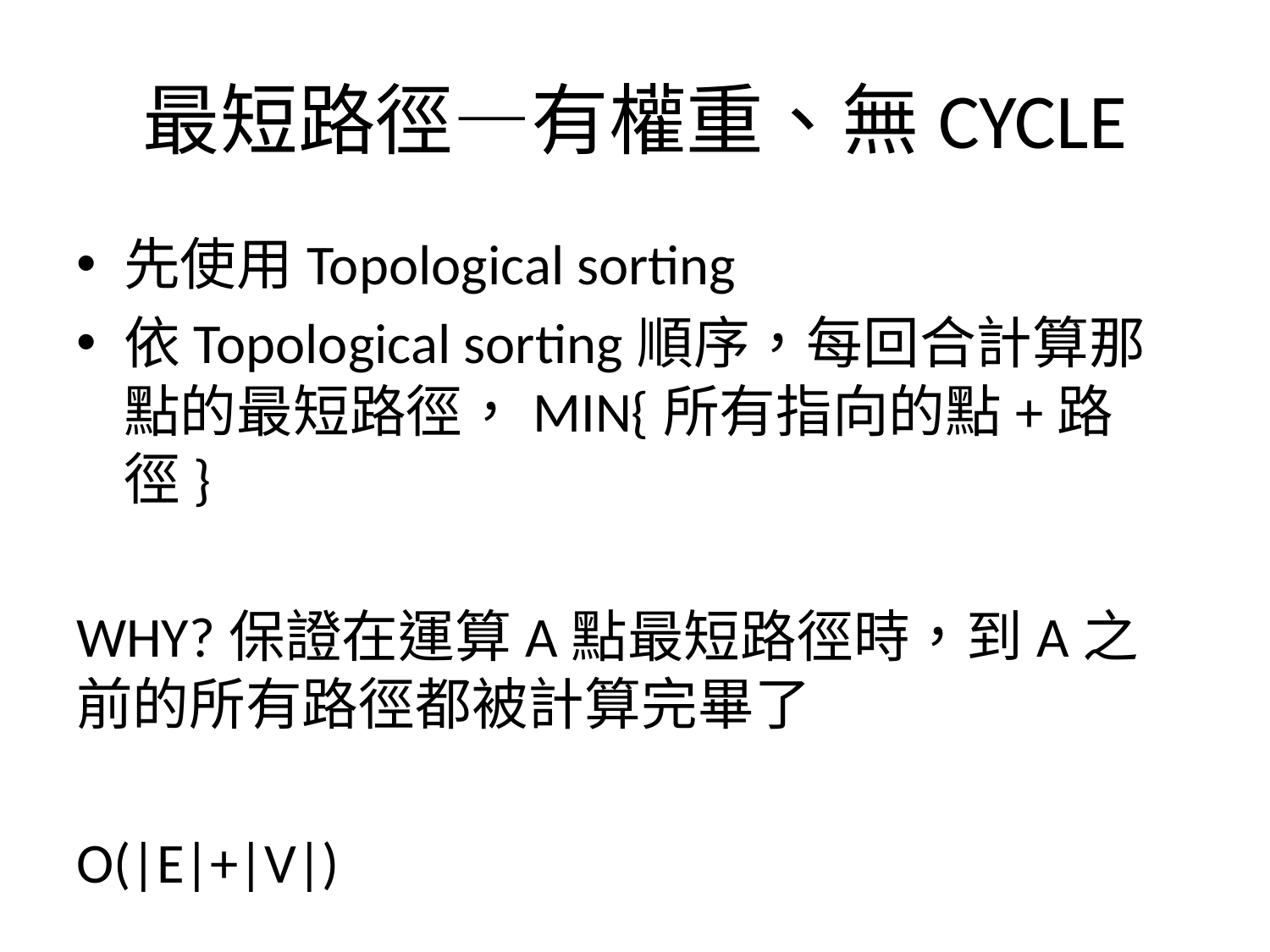

# 最短路徑—有權重、無CYCLE
先使用Topological sorting
依Topological sorting順序，每回合計算那點的最短路徑，MIN{所有指向的點+路徑}

WHY?保證在運算A點最短路徑時，到A之前的所有路徑都被計算完畢了

O(|E|+|V|)